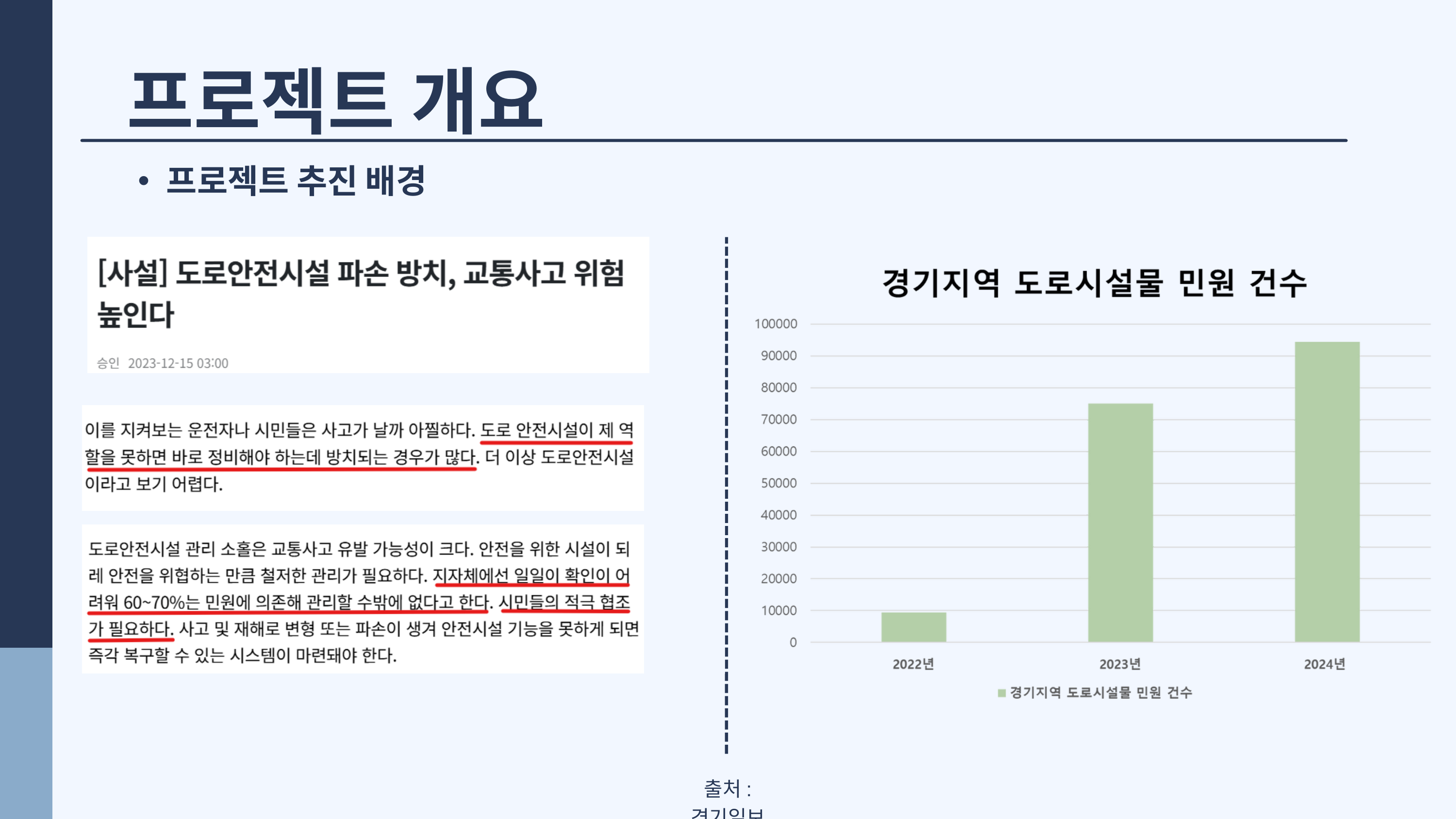

프로젝트 개요

프로젝트 추진 배경

출처: 경기일보